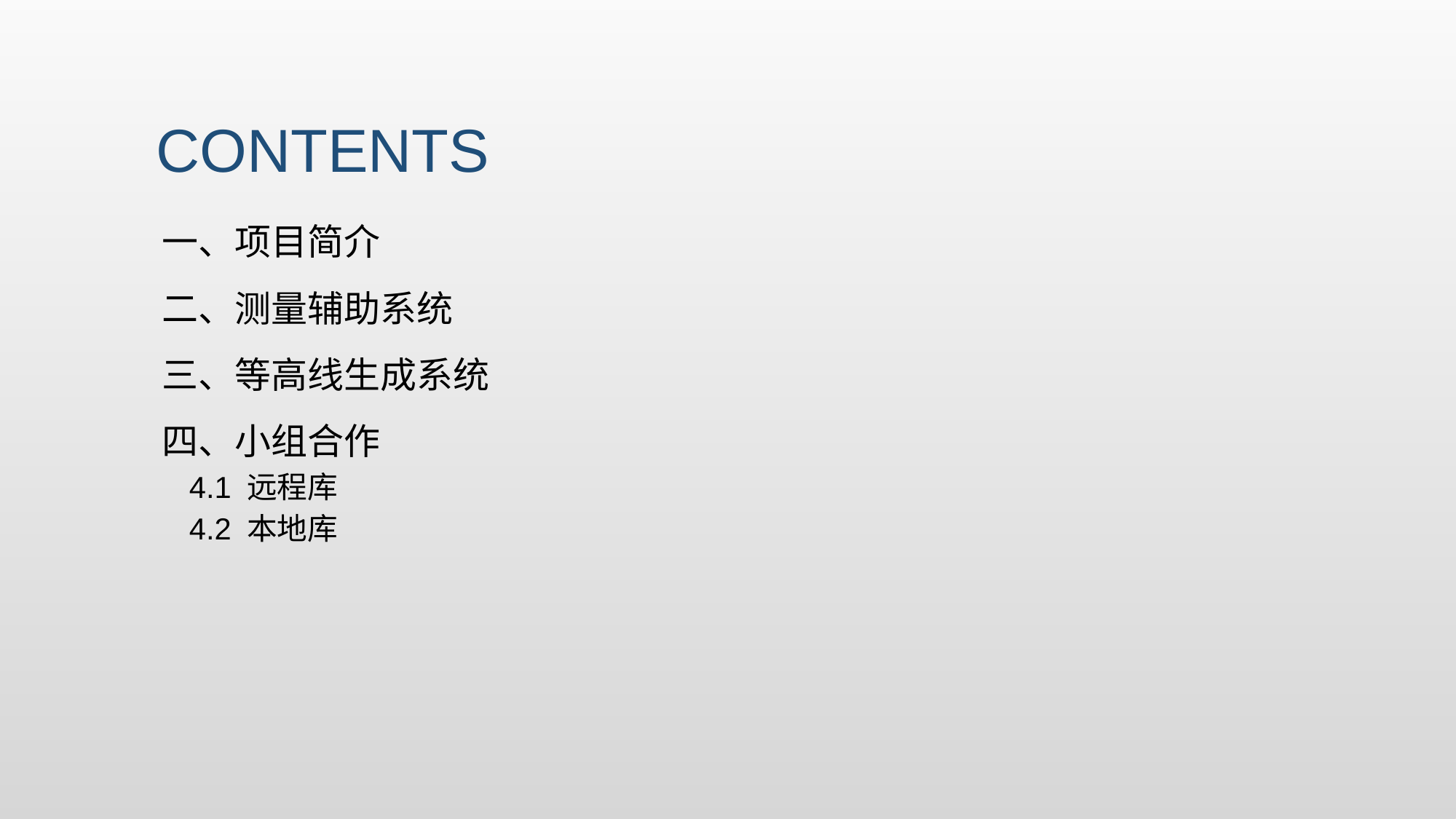

# Contents
一、项目简介
二、测量辅助系统
三、等高线生成系统
四、小组合作
4.1 远程库
4.2 本地库